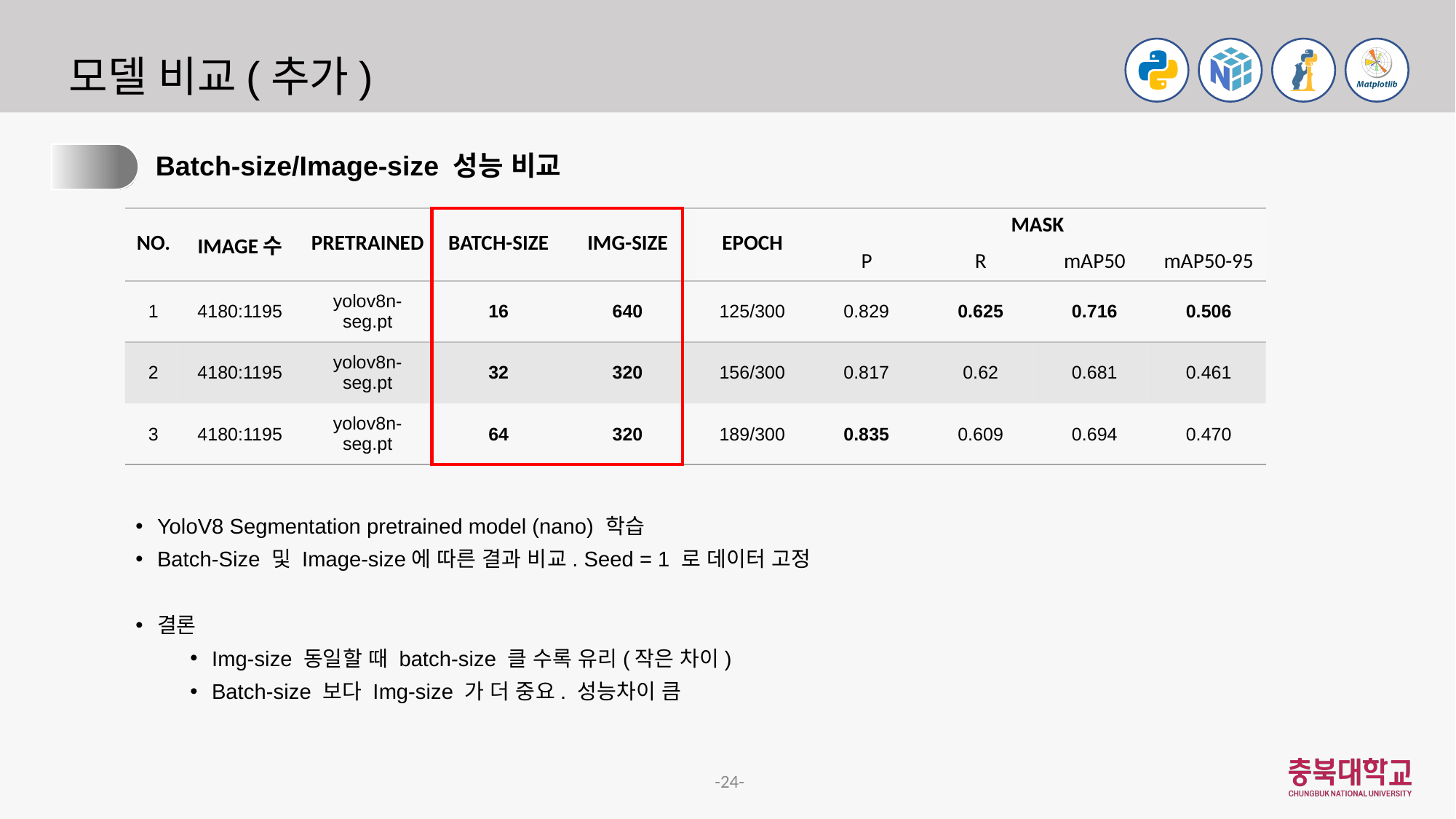

# 모델 비교(추가)

3.
Batch-size/Image-size 성능 비교
| NO. | IMAGE수 | PRETRAINED | BATCH-SIZE | IMG-SIZE | EPOCH | MASK |  |  |  |
| --- | --- | --- | --- | --- | --- | --- | --- | --- | --- |
|  |  |  |  |  |  | P | R | mAP50 | mAP50-95 |
| 1 | 4180:1195 | yolov8n-seg.pt | 16 | 640 | 125/300 | 0.829 | 0.625 | 0.716 | 0.506 |
| 2 | 4180:1195 | yolov8n-seg.pt | 32 | 320 | 156/300 | 0.817 | 0.62 | 0.681 | 0.461 |
| 3 | 4180:1195 | yolov8n-seg.pt | 64 | 320 | 189/300 | 0.835 | 0.609 | 0.694 | 0.470 |

YoloV8 Segmentation pretrained model (nano) 학습
Batch-Size 및 Image-size에 따른 결과 비교. Seed = 1 로 데이터 고정

결론
Img-size 동일할 때 batch-size 클 수록 유리(작은 차이)
Batch-size 보다 Img-size 가 더 중요. 성능차이 큼
-24-